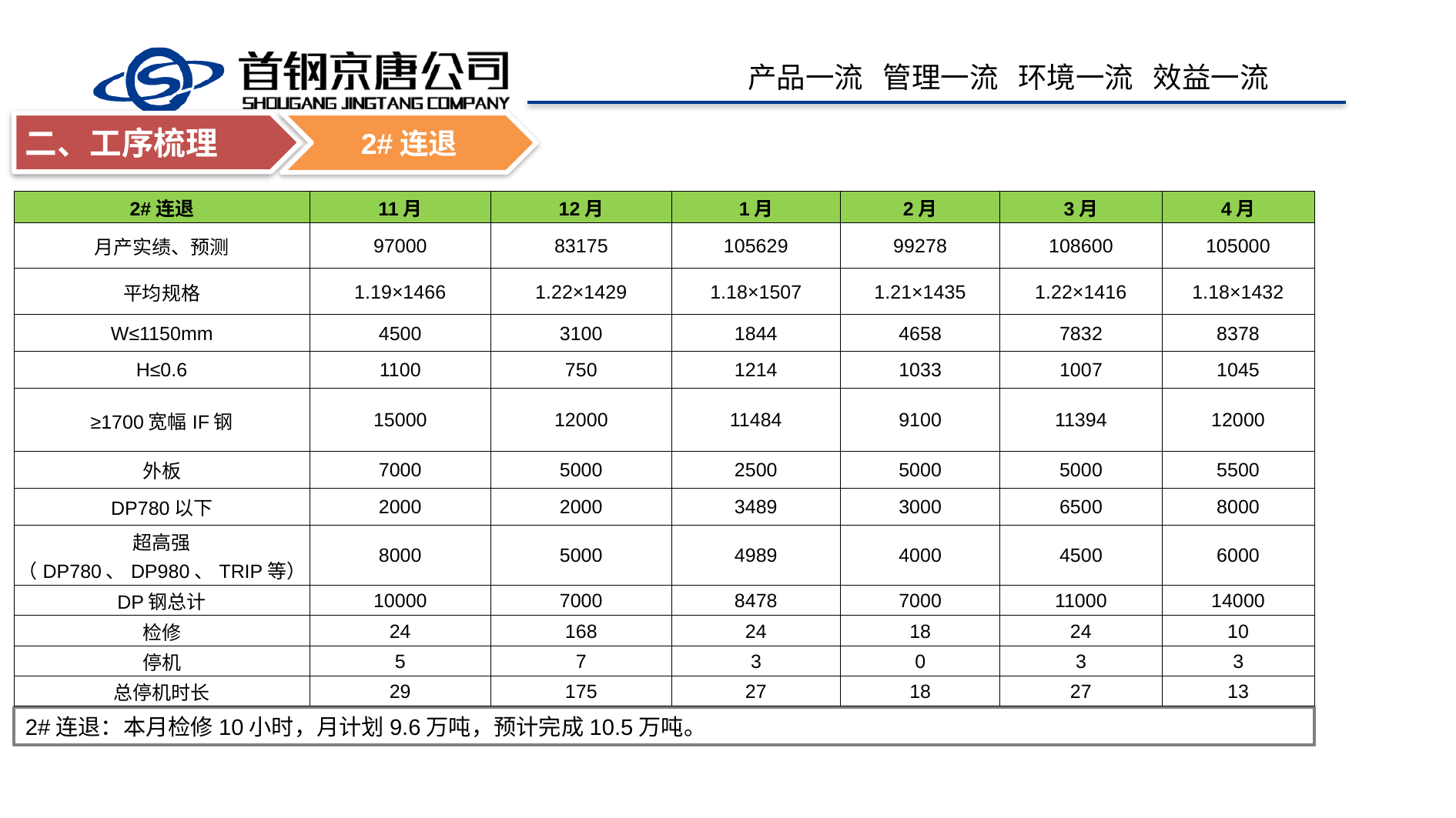

2#连退
二、工序梳理
| 2#连退 | 11月 | 12月 | 1月 | 2月 | 3月 | 4月 |
| --- | --- | --- | --- | --- | --- | --- |
| 月产实绩、预测 | 97000 | 83175 | 105629 | 99278 | 108600 | 105000 |
| 平均规格 | 1.19×1466 | 1.22×1429 | 1.18×1507 | 1.21×1435 | 1.22×1416 | 1.18×1432 |
| W≤1150mm | 4500 | 3100 | 1844 | 4658 | 7832 | 8378 |
| H≤0.6 | 1100 | 750 | 1214 | 1033 | 1007 | 1045 |
| ≥1700宽幅IF钢 | 15000 | 12000 | 11484 | 9100 | 11394 | 12000 |
| 外板 | 7000 | 5000 | 2500 | 5000 | 5000 | 5500 |
| DP780以下 | 2000 | 2000 | 3489 | 3000 | 6500 | 8000 |
| 超高强（DP780、DP980、TRIP等） | 8000 | 5000 | 4989 | 4000 | 4500 | 6000 |
| DP钢总计 | 10000 | 7000 | 8478 | 7000 | 11000 | 14000 |
| 检修 | 24 | 168 | 24 | 18 | 24 | 10 |
| 停机 | 5 | 7 | 3 | 0 | 3 | 3 |
| 总停机时长 | 29 | 175 | 27 | 18 | 27 | 13 |
2#连退：本月检修10小时，月计划9.6万吨，预计完成10.5万吨。